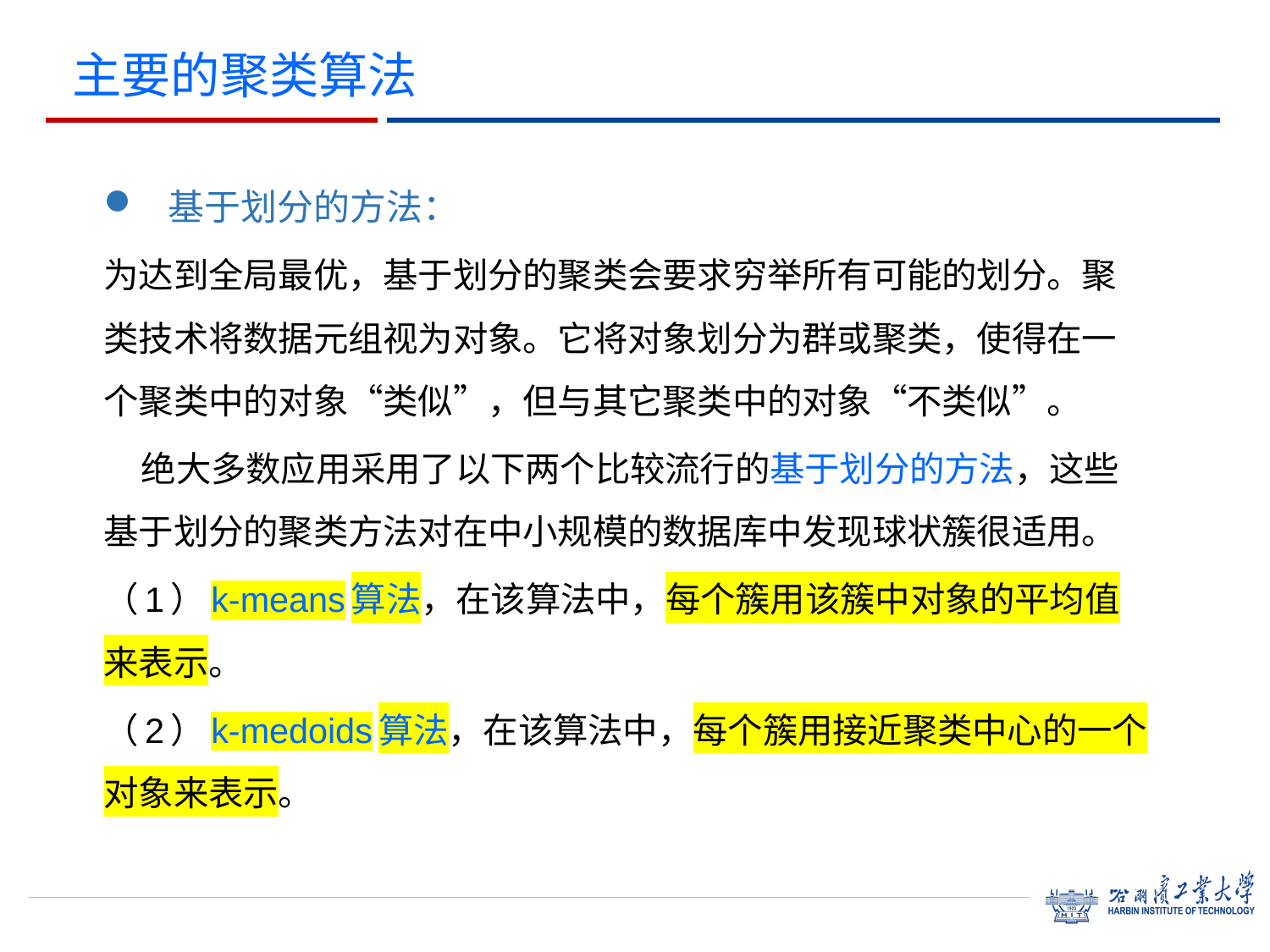

主要的聚类算法
基于划分的方法：
为达到全局最优，基于划分的聚类会要求穷举所有可能的划分。聚类技术将数据元组视为对象。它将对象划分为群或聚类，使得在一个聚类中的对象“类似”，但与其它聚类中的对象“不类似”。
    绝大多数应用采用了以下两个比较流行的基于划分的方法，这些基于划分的聚类方法对在中小规模的数据库中发现球状簇很适用。
（1）k-means算法，在该算法中，每个簇用该簇中对象的平均值来表示。
（2）k-medoids算法，在该算法中，每个簇用接近聚类中心的一个对象来表示。